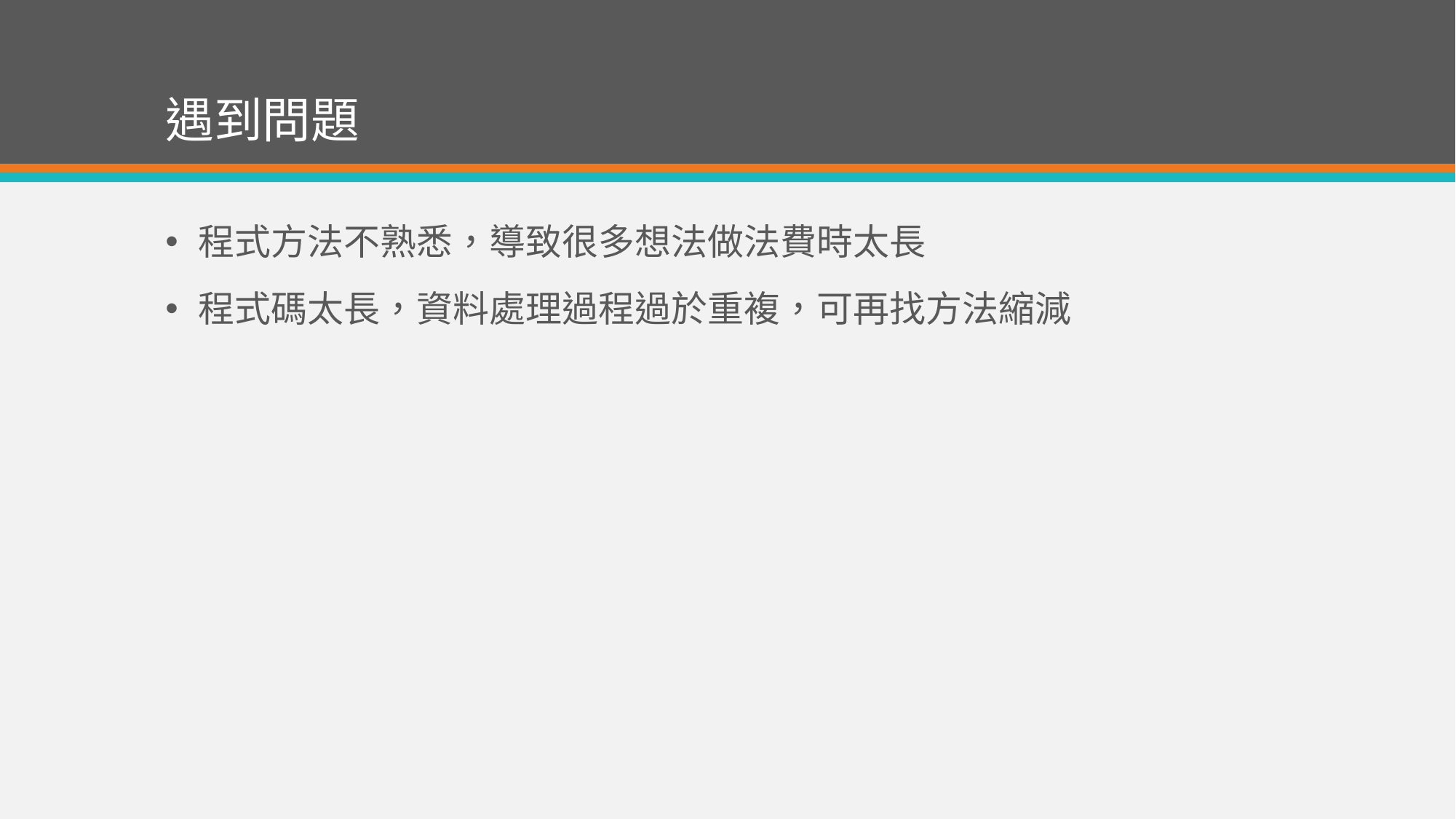

# 遇到問題
程式方法不熟悉，導致很多想法做法費時太長
程式碼太長，資料處理過程過於重複，可再找方法縮減